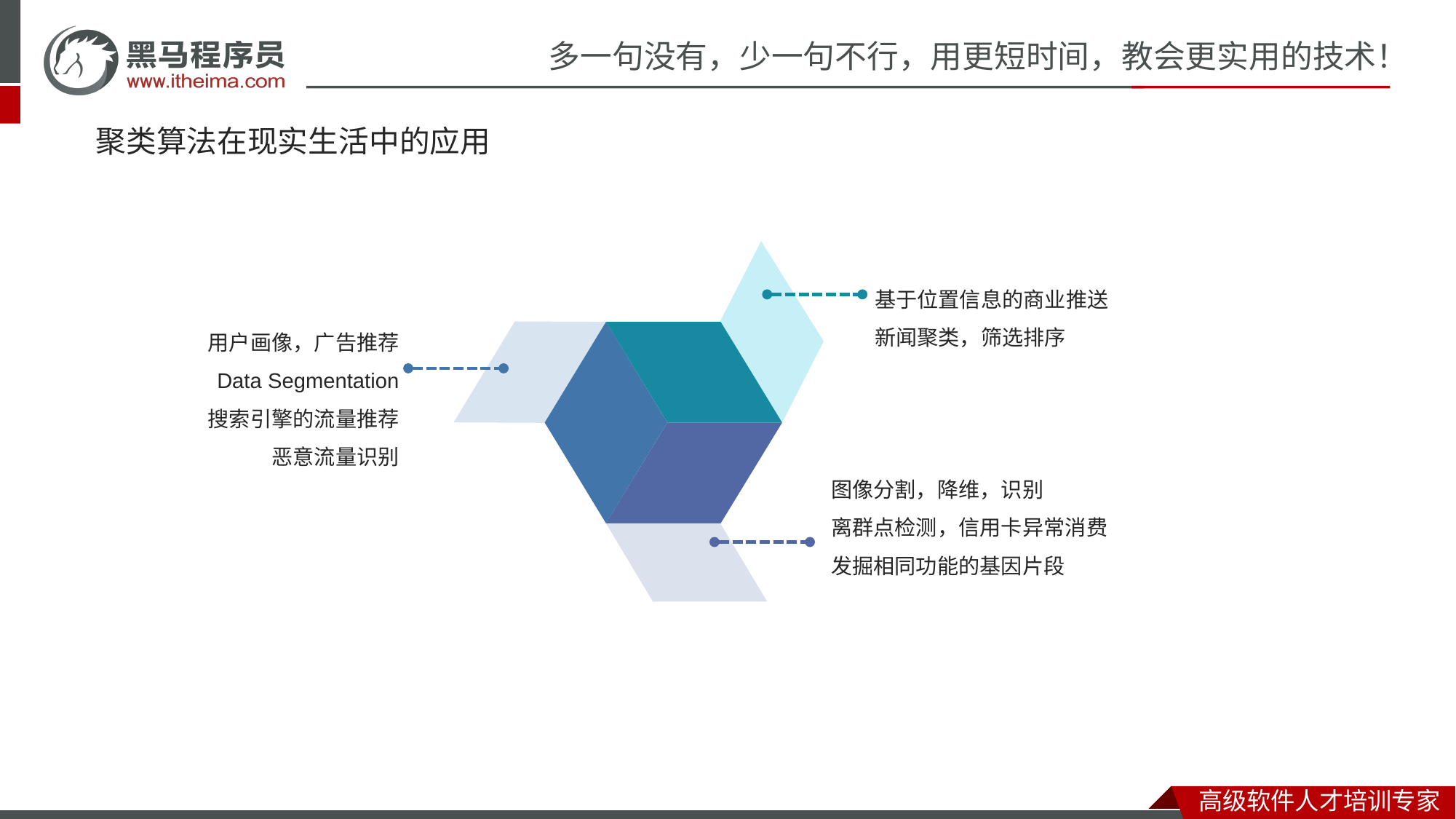

# 聚类算法在现实生活中的应用

基于位置信息的商业推送
新闻聚类，筛选排序

用户画像，广告推荐
Data Segmentation
搜索引擎的流量推荐
恶意流量识别

图像分割，降维，识别
离群点检测，信用卡异常消费
发掘相同功能的基因片段